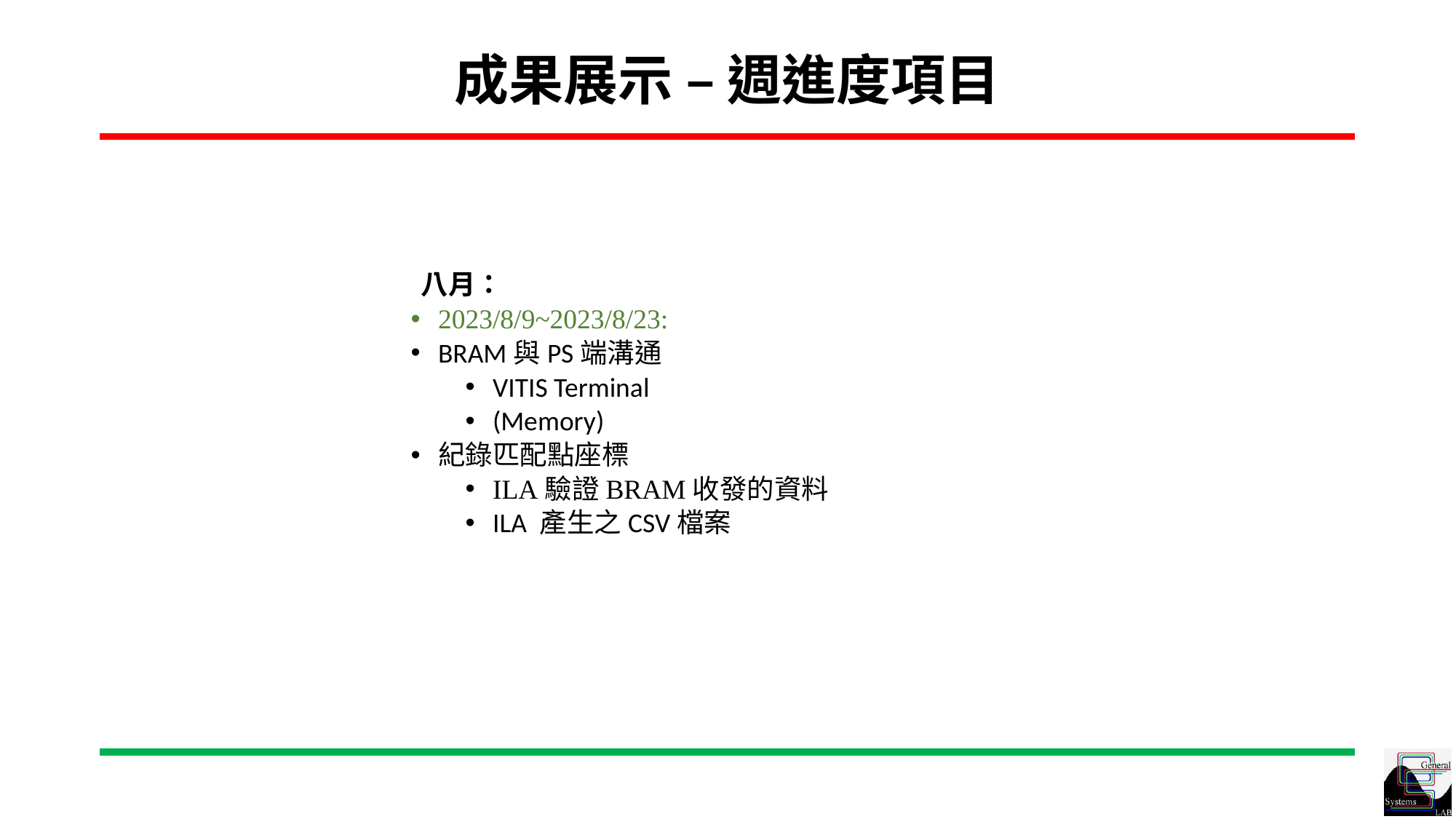

# 成果展示 – 週進度項目
八月：
2023/8/9~2023/8/23:
BRAM與PS端溝通
VITIS Terminal
(Memory)
紀錄匹配點座標
ILA驗證BRAM收發的資料
ILA 產生之CSV檔案